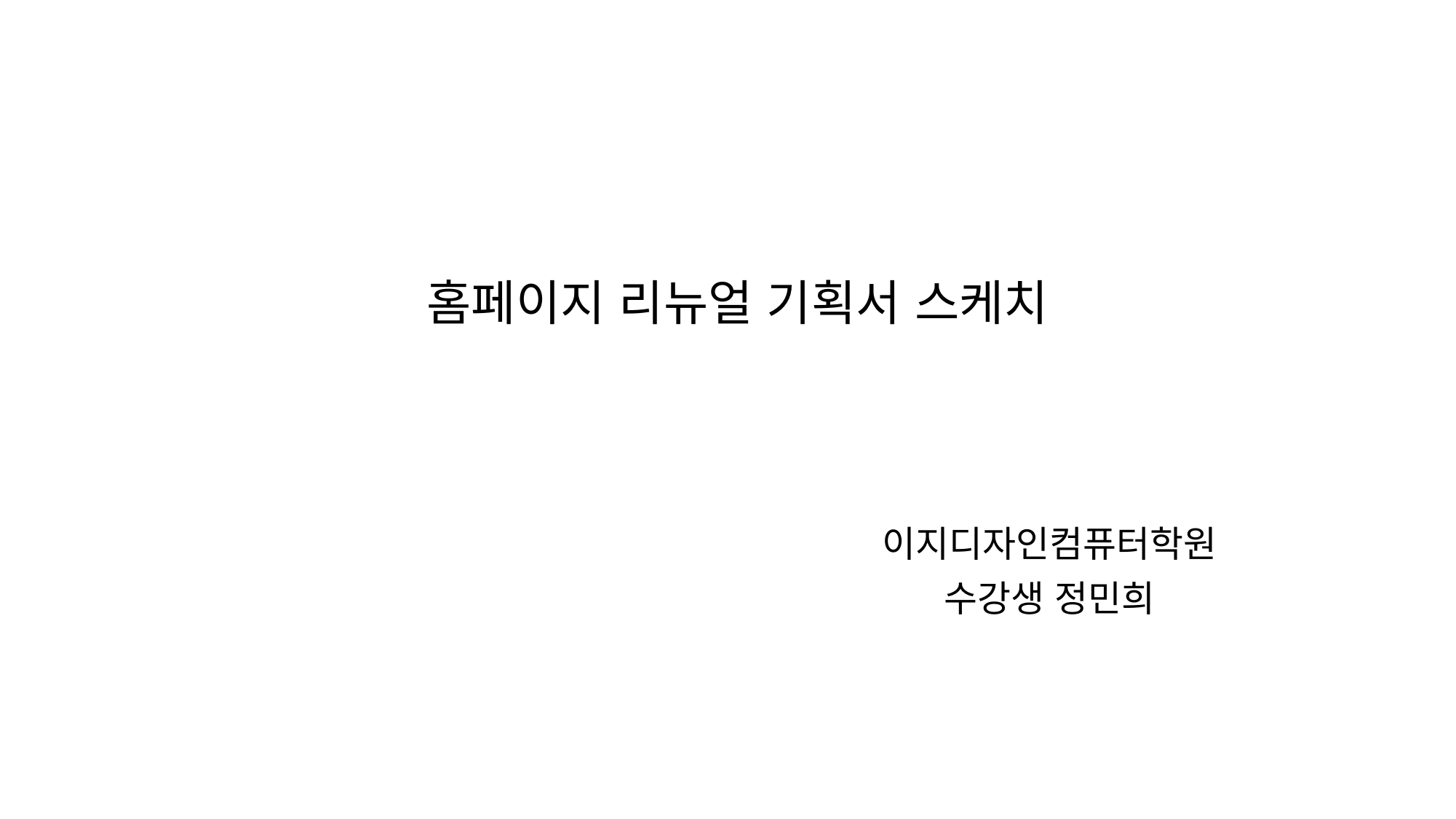

# 홈페이지 리뉴얼 기획서 스케치
이지디자인컴퓨터학원
수강생 정민희